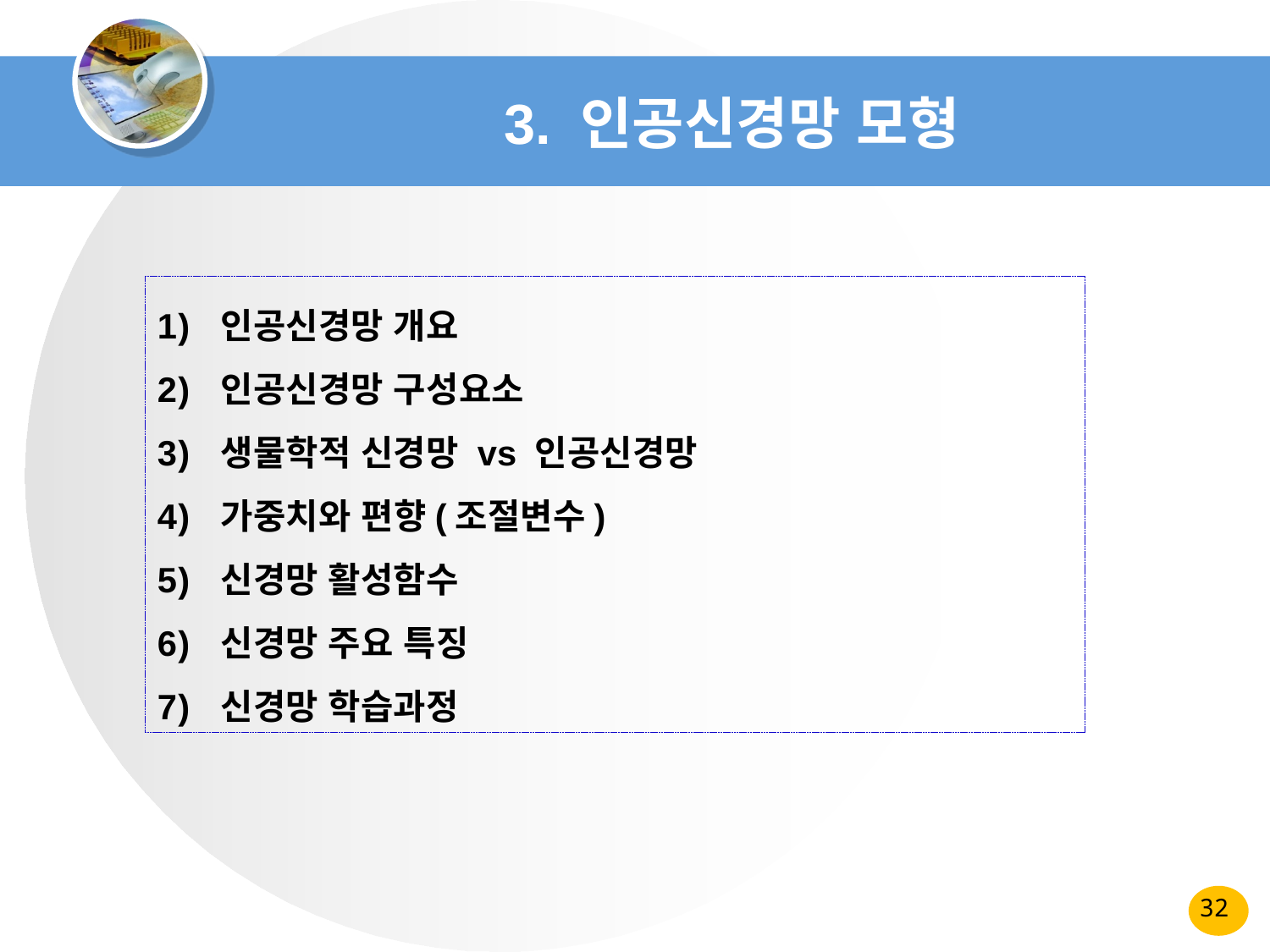

# 3. 인공신경망 모형
인공신경망 개요
인공신경망 구성요소
생물학적 신경망 vs 인공신경망
가중치와 편향(조절변수)
신경망 활성함수
신경망 주요 특징
신경망 학습과정
32